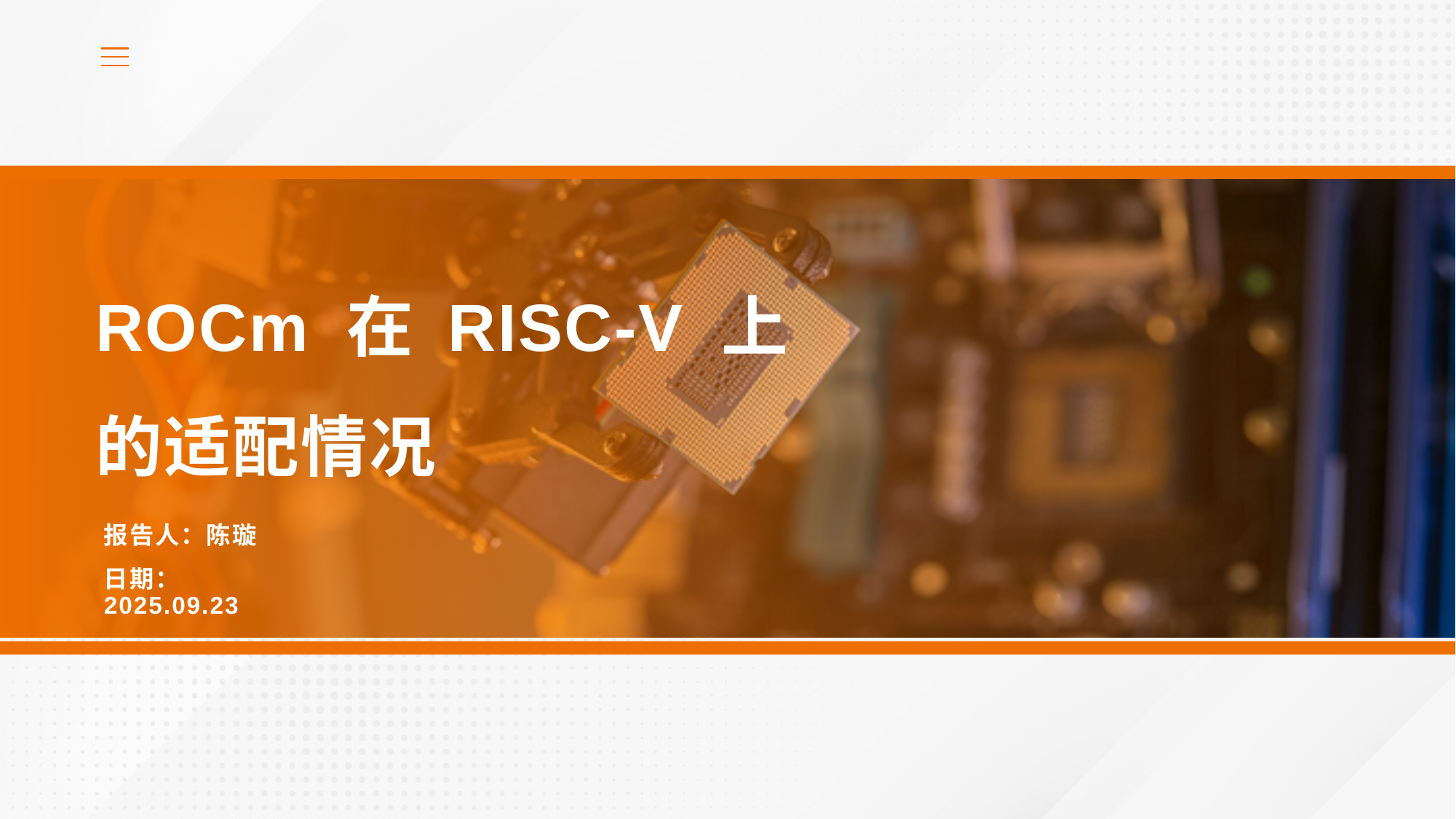

# ROCm 在 RISC-V 上的适配情况
报告人：陈璇
日期：2025.09.23